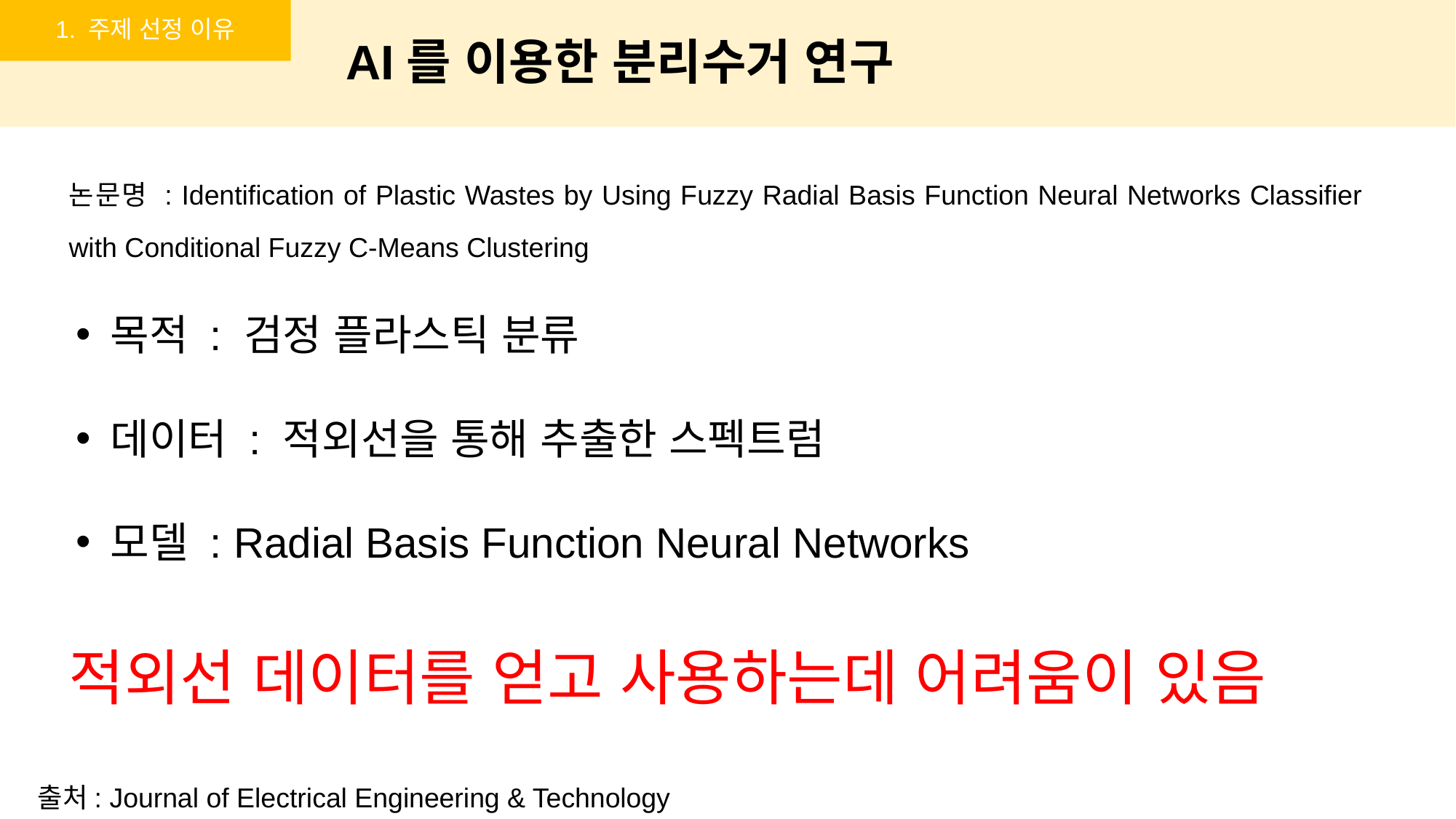

1. 주제 선정 이유
AI를 이용한 분리수거 연구
논문명 : Identification of Plastic Wastes by Using Fuzzy Radial Basis Function Neural Networks Classifier with Conditional Fuzzy C-Means Clustering
목적 : 검정 플라스틱 분류
데이터 : 적외선을 통해 추출한 스펙트럼
모델 : Radial Basis Function Neural Networks
적외선 데이터를 얻고 사용하는데 어려움이 있음
출처: Journal of Electrical Engineering & Technology